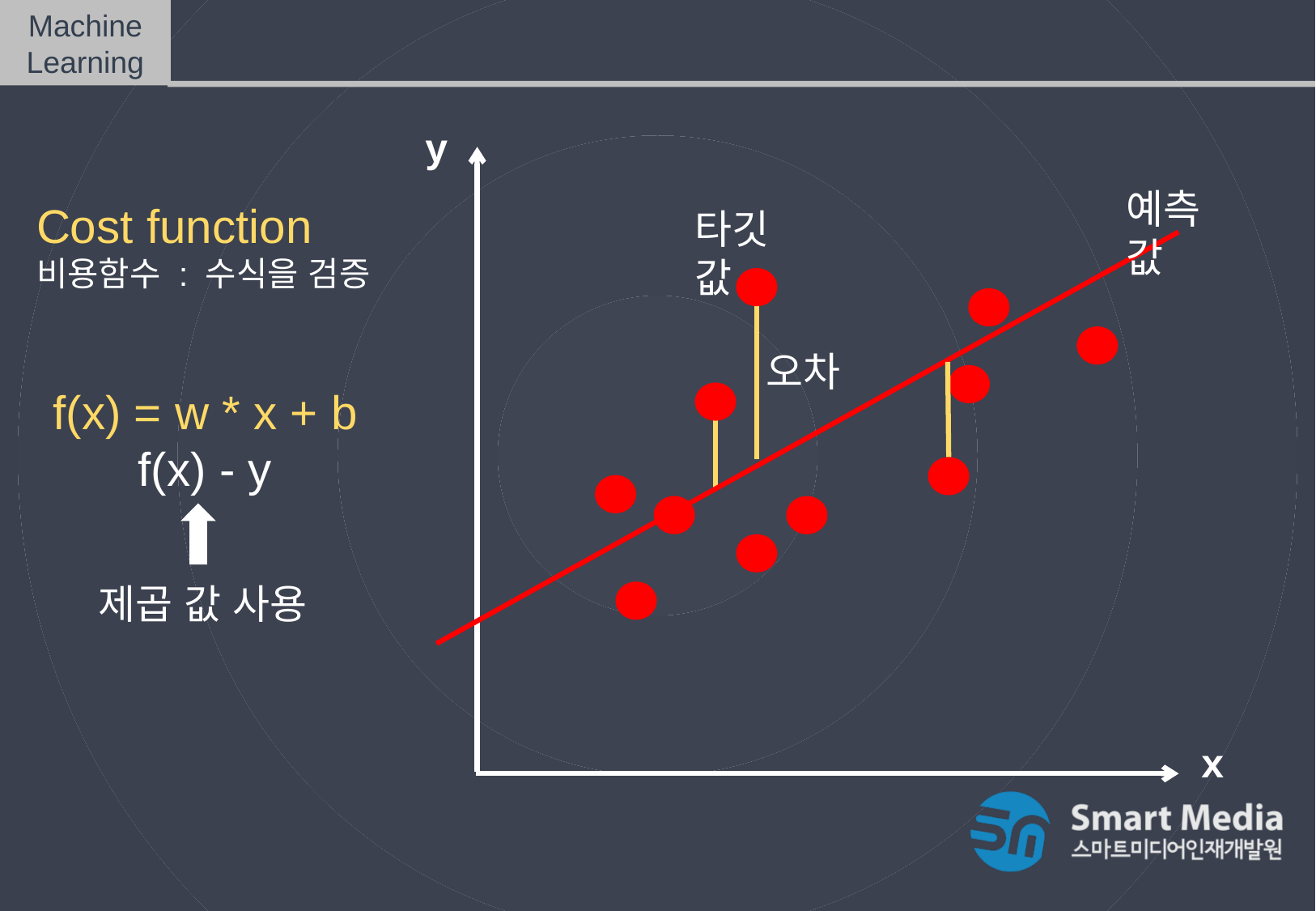

Machine Learning
Linear Model - Regression (MSE)

y
예측 값
Cost function
비용함수 : 수식을 검증
타깃 값

오차

f(x) = w * x + b
f(x) - y

제곱 값 사용

x